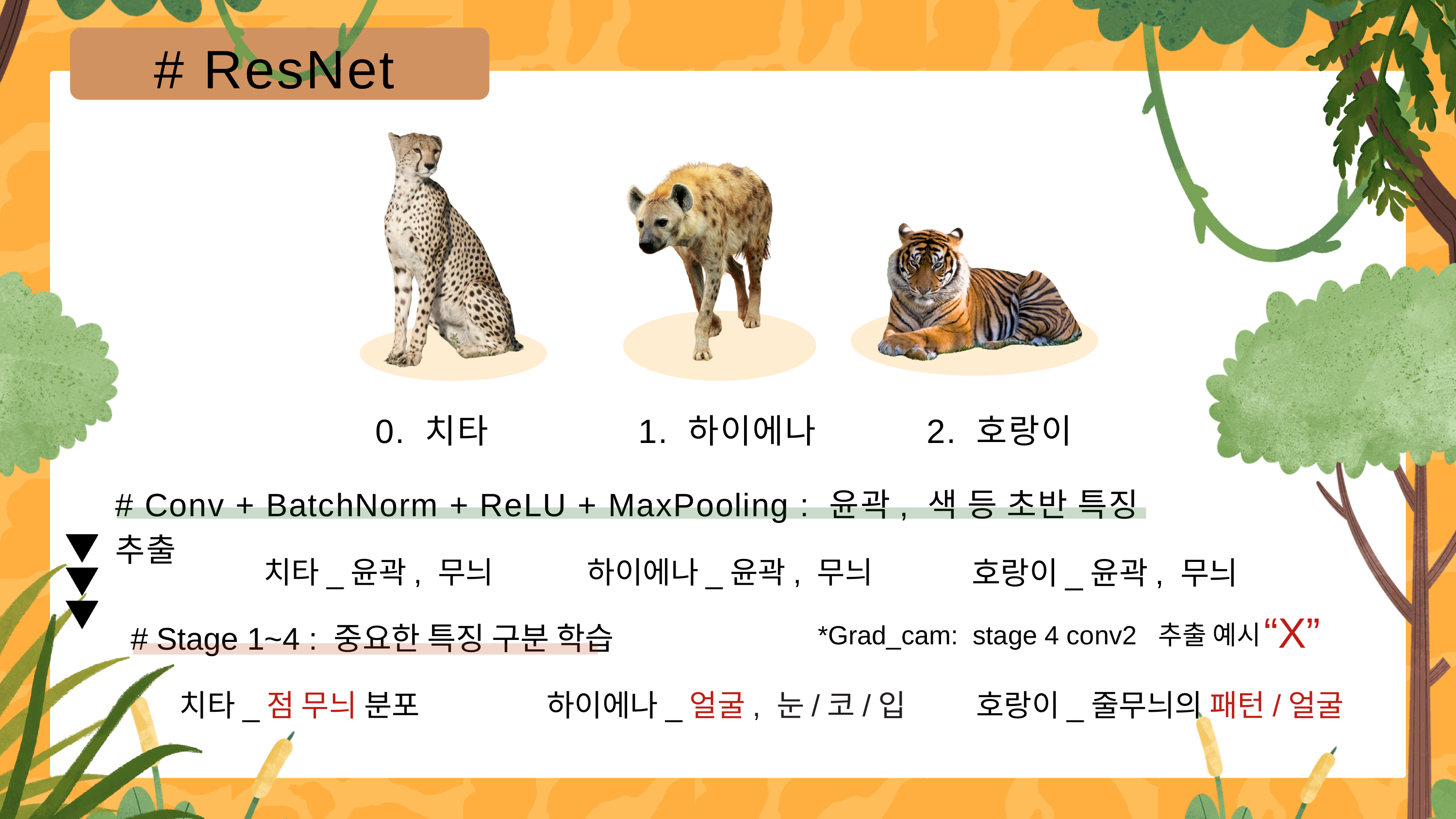

# ResNet

0. 치타
 1. 하이에나
2. 호랑이
# Conv + BatchNorm + ReLU + MaxPooling : 윤곽, 색 등 초반 특징 추출

치타_윤곽, 무늬
하이에나_윤곽, 무늬
호랑이_윤곽, 무늬

“X”
# Stage 1~4 : 중요한 특징 구분 학습
 *Grad_cam:  stage 4 conv2  추출 예시

치타_점 무늬 분포
하이에나_얼굴, 눈/코/입
호랑이_줄무늬의 패턴/얼굴